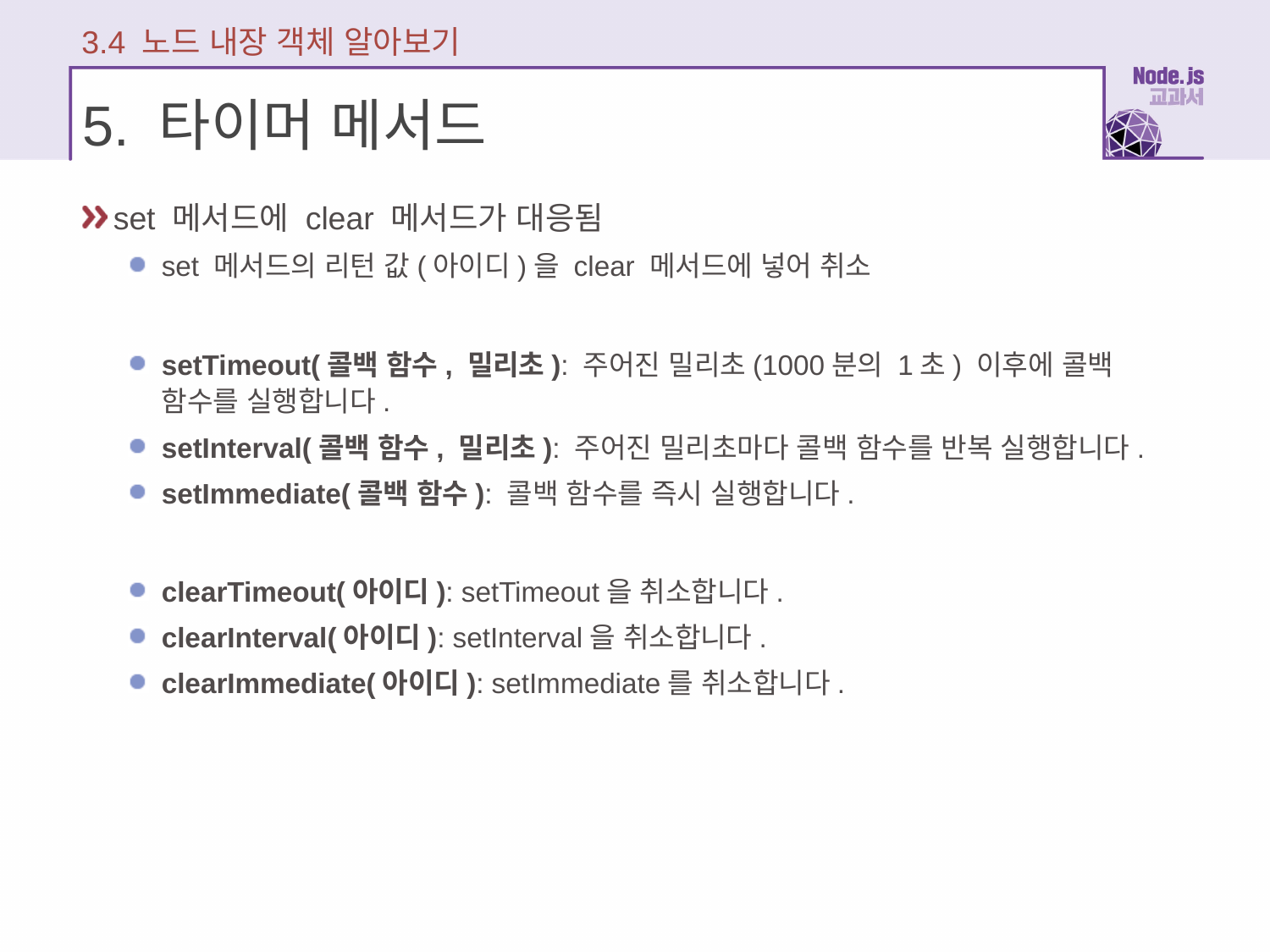

3.4 노드 내장 객체 알아보기
# 5. 타이머 메서드
set 메서드에 clear 메서드가 대응됨
set 메서드의 리턴 값(아이디)을 clear 메서드에 넣어 취소

setTimeout(콜백 함수, 밀리초): 주어진 밀리초(1000분의 1초) 이후에 콜백 함수를 실행합니다.
setInterval(콜백 함수, 밀리초): 주어진 밀리초마다 콜백 함수를 반복 실행합니다.
setImmediate(콜백 함수): 콜백 함수를 즉시 실행합니다.

clearTimeout(아이디): setTimeout을 취소합니다.
clearInterval(아이디): setInterval을 취소합니다.
clearImmediate(아이디): setImmediate를 취소합니다.